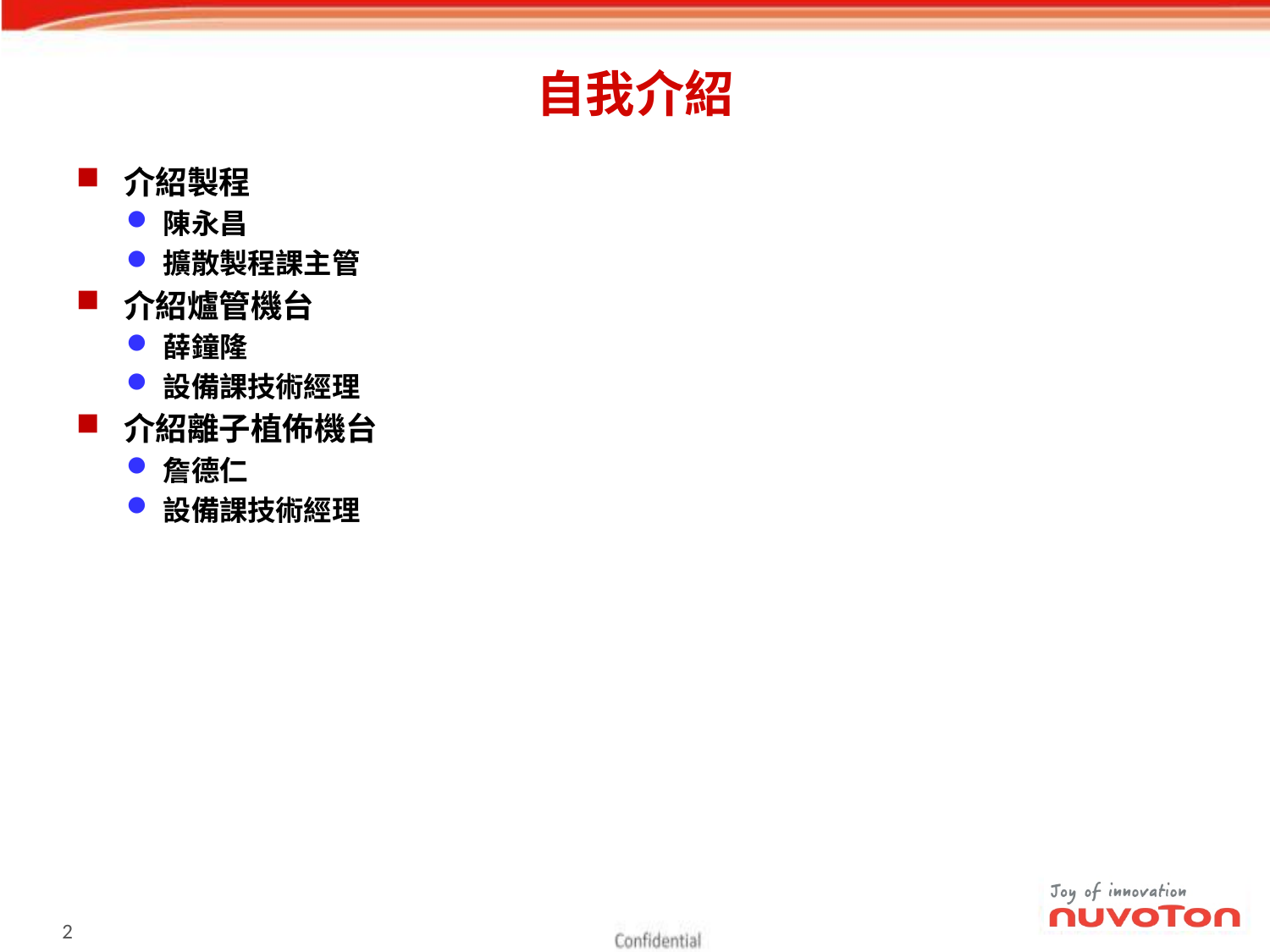

# 自我介紹
介紹製程
陳永昌
擴散製程課主管
介紹爐管機台
薛鐘隆
設備課技術經理
介紹離子植佈機台
詹德仁
設備課技術經理

2